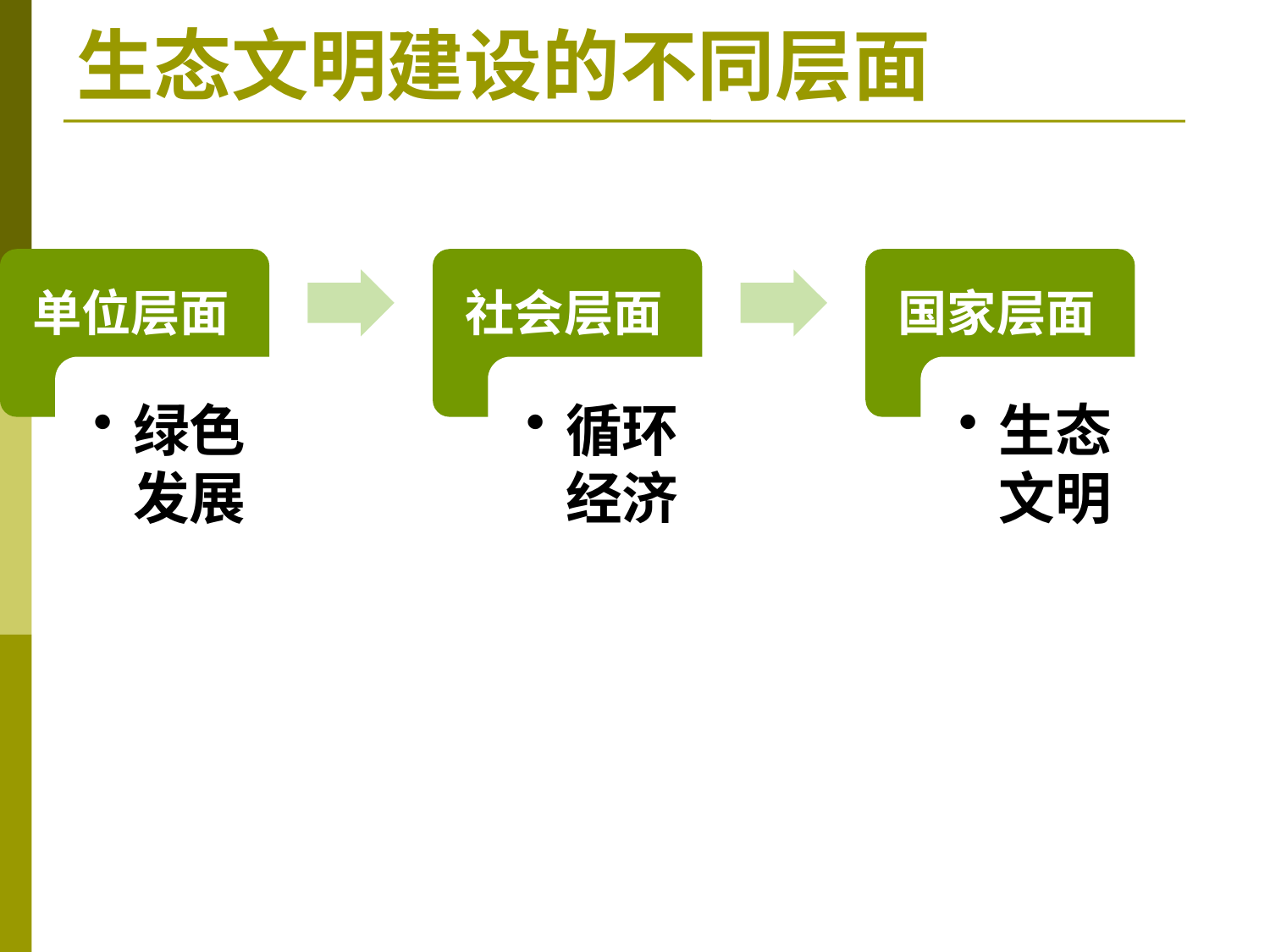

# 生态文明建设的不同层面
单位层面
绿色发展

社会层面
循环经济

国家层面
生态文明